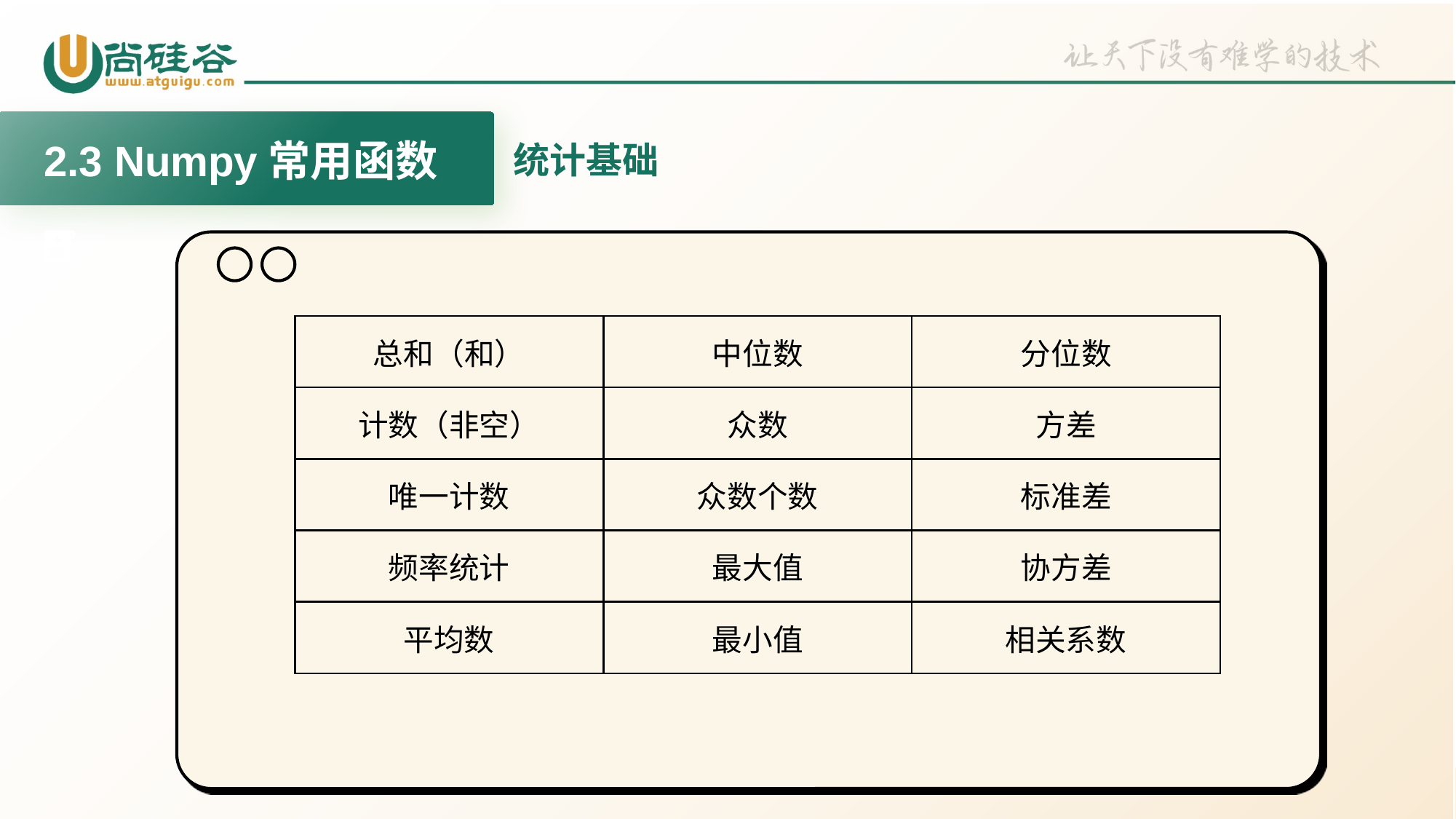

2.3 Numpy常用函数

统计基础

| 总和（和） | 中位数 | 分位数 |
| --- | --- | --- |
| 计数（非空） | 众数 | 方差 |
| 唯一计数 | 众数个数 | 标准差 |
| 频率统计 | 最大值 | 协方差 |
| 平均数 | 最小值 | 相关系数 |